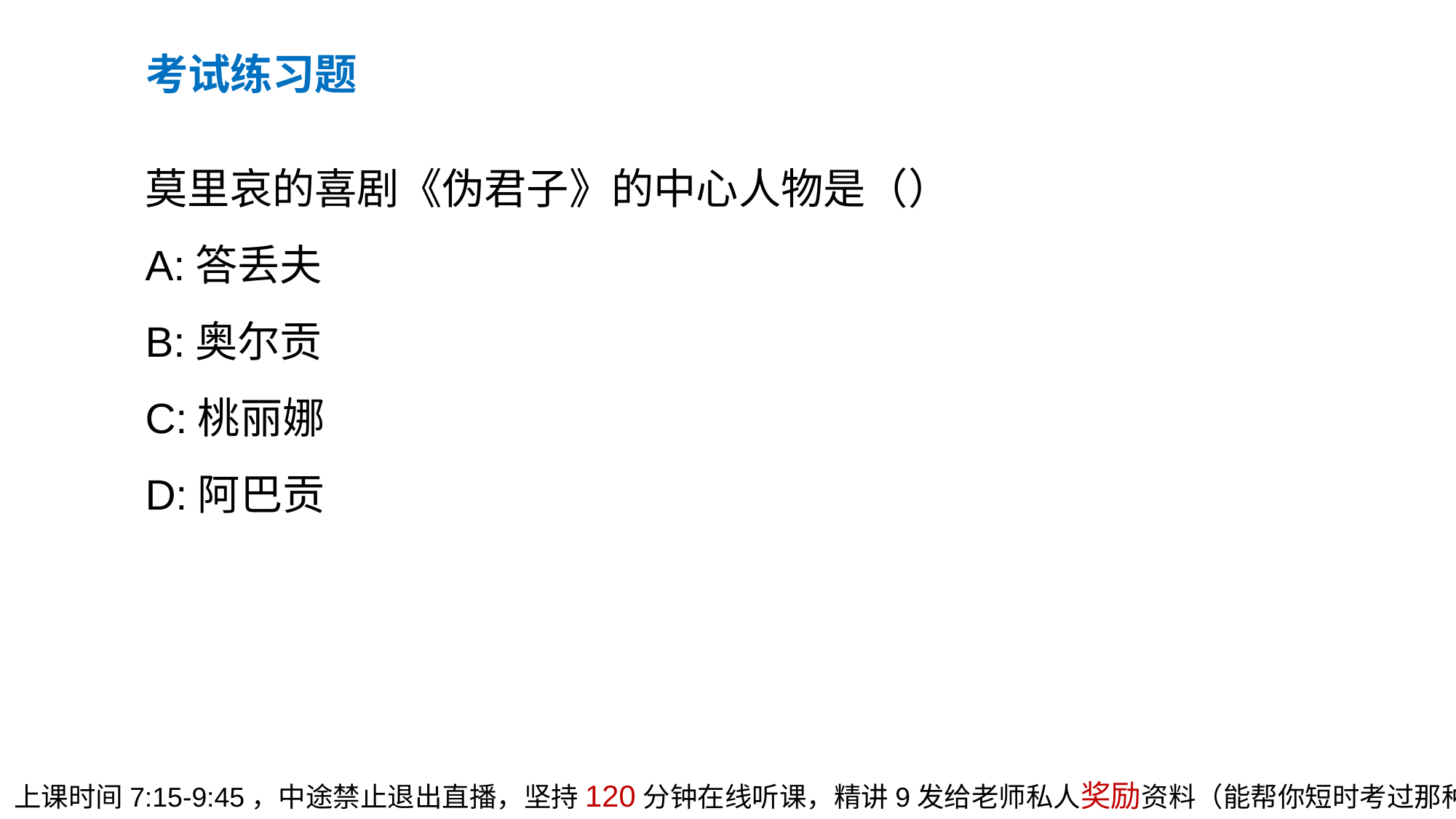

考试练习题
莫里哀的喜剧《伪君子》的中心人物是（）
A:答丢夫
B:奥尔贡
C:桃丽娜
D:阿巴贡